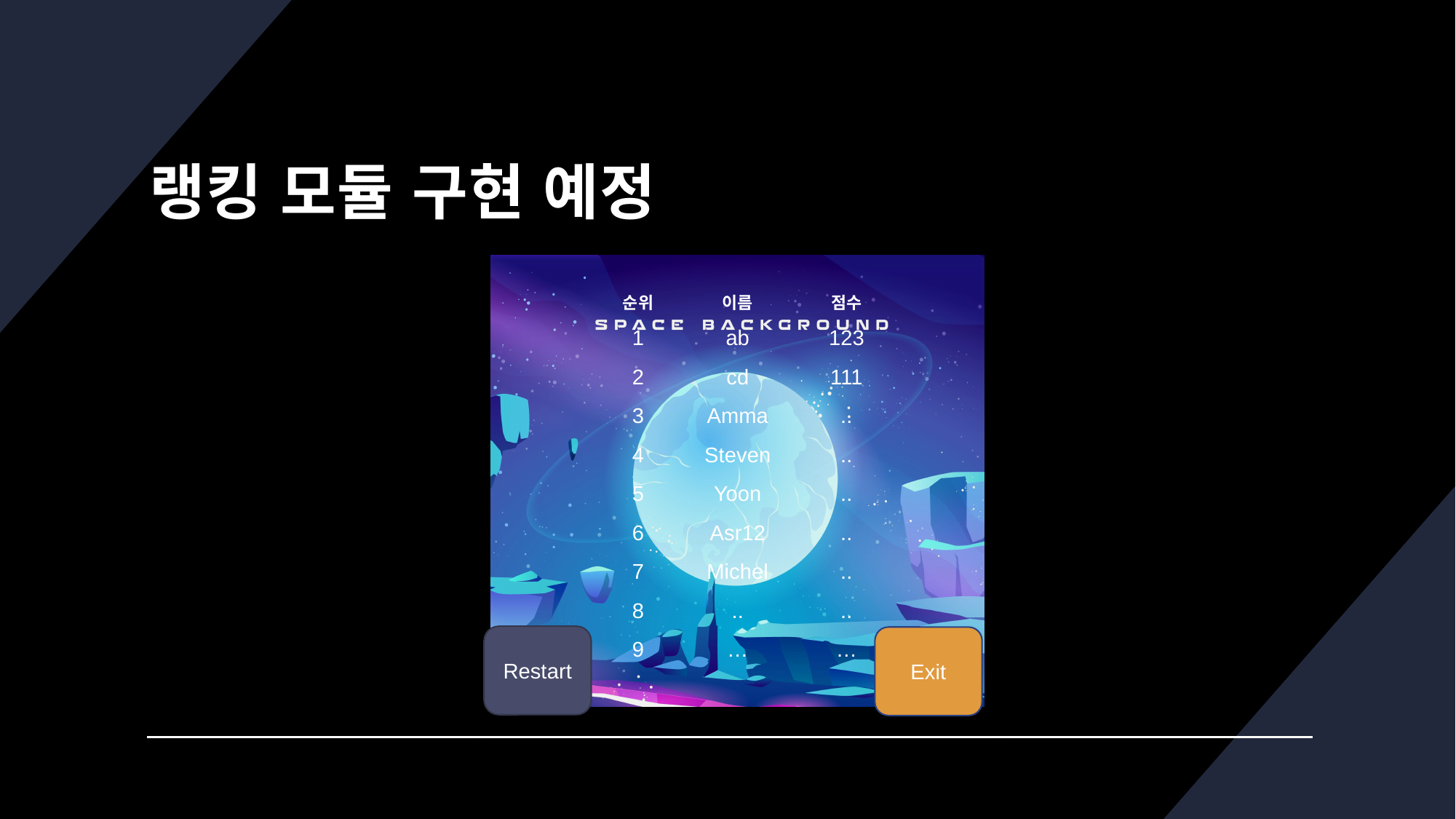

# 랭킹 모듈 구현 예정

| 순위 | 이름 | 점수 |
| --- | --- | --- |
| 1 | ab | 123 |
| 2 | cd | 111 |
| 3 | Amma | .. |
| 4 | Steven | .. |
| 5 | Yoon | .. |
| 6 | Asr12 | .. |
| 7 | Michel | .. |
| 8 | .. | .. |
| 9 | … | … |
Restart
Exit